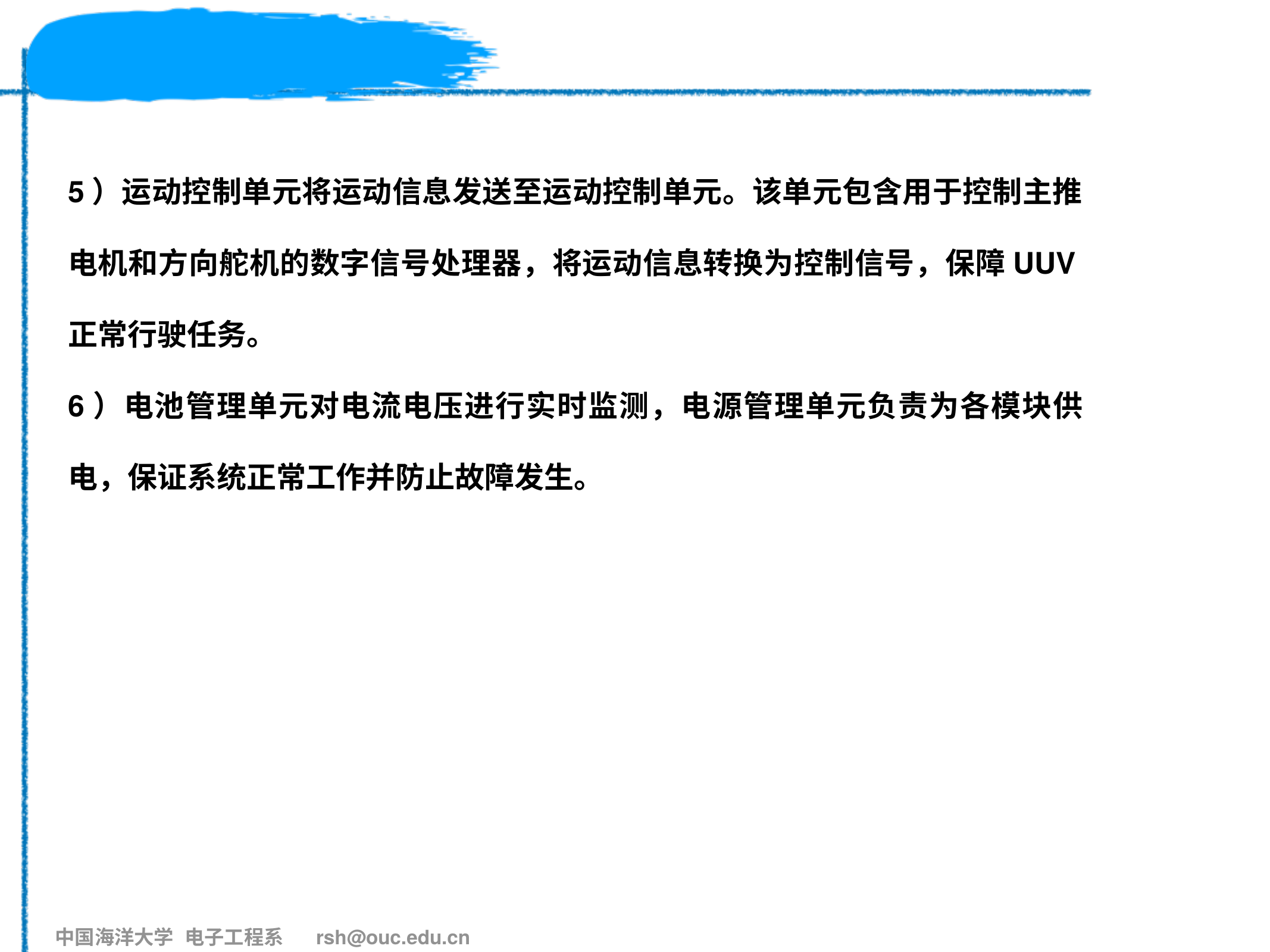

5）运动控制单元将运动信息发送至运动控制单元。该单元包含用于控制主推电机和方向舵机的数字信号处理器，将运动信息转换为控制信号，保障UUV正常行驶任务。
6）电池管理单元对电流电压进行实时监测，电源管理单元负责为各模块供电，保证系统正常工作并防止故障发生。